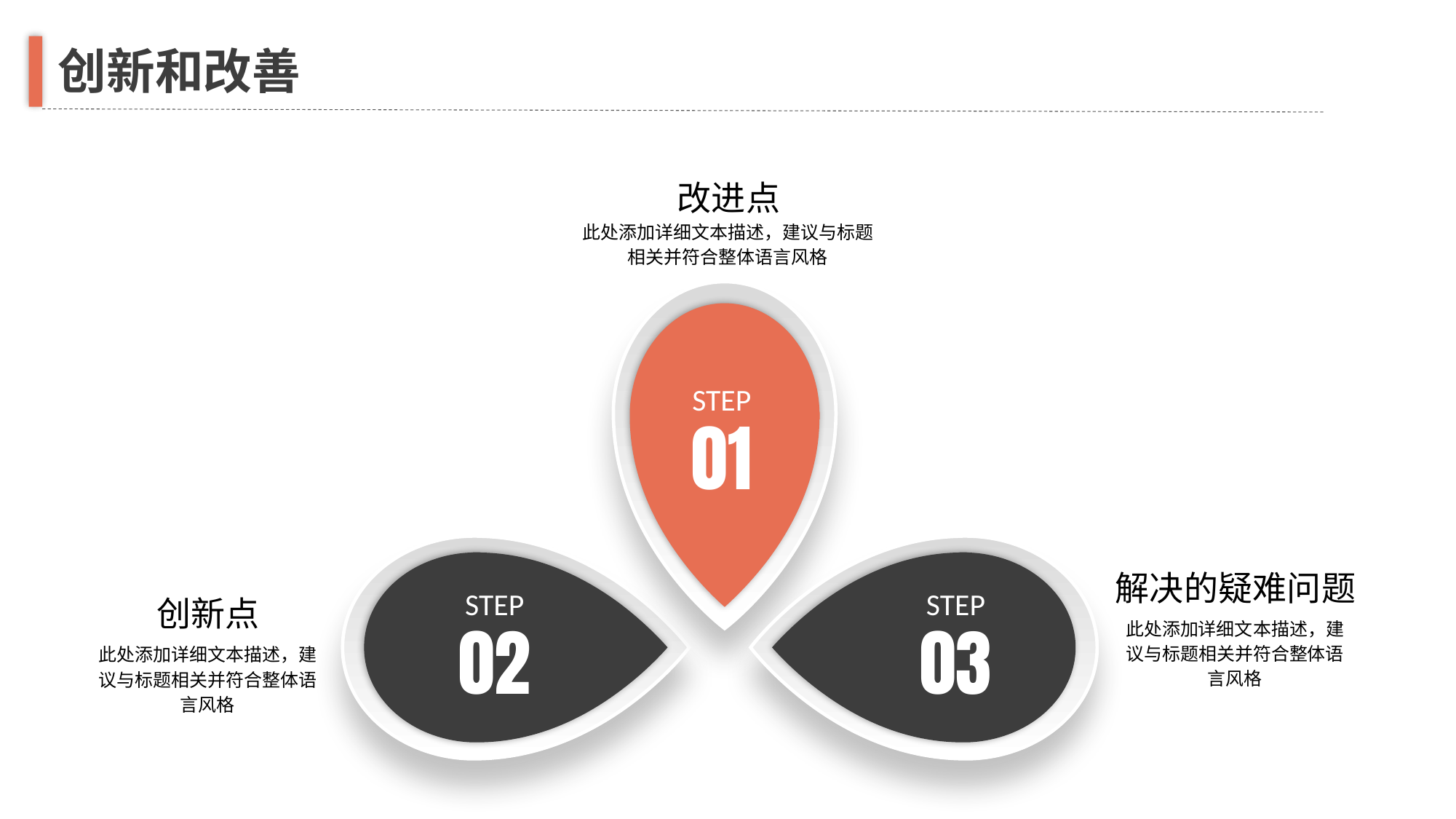

创新和改善

改进点
此处添加详细文本描述，建议与标题相关并符合整体语言风格

STEP
01

STEP
02
STEP
03
解决的疑难问题
此处添加详细文本描述，建议与标题相关并符合整体语言风格
创新点
此处添加详细文本描述，建议与标题相关并符合整体语言风格